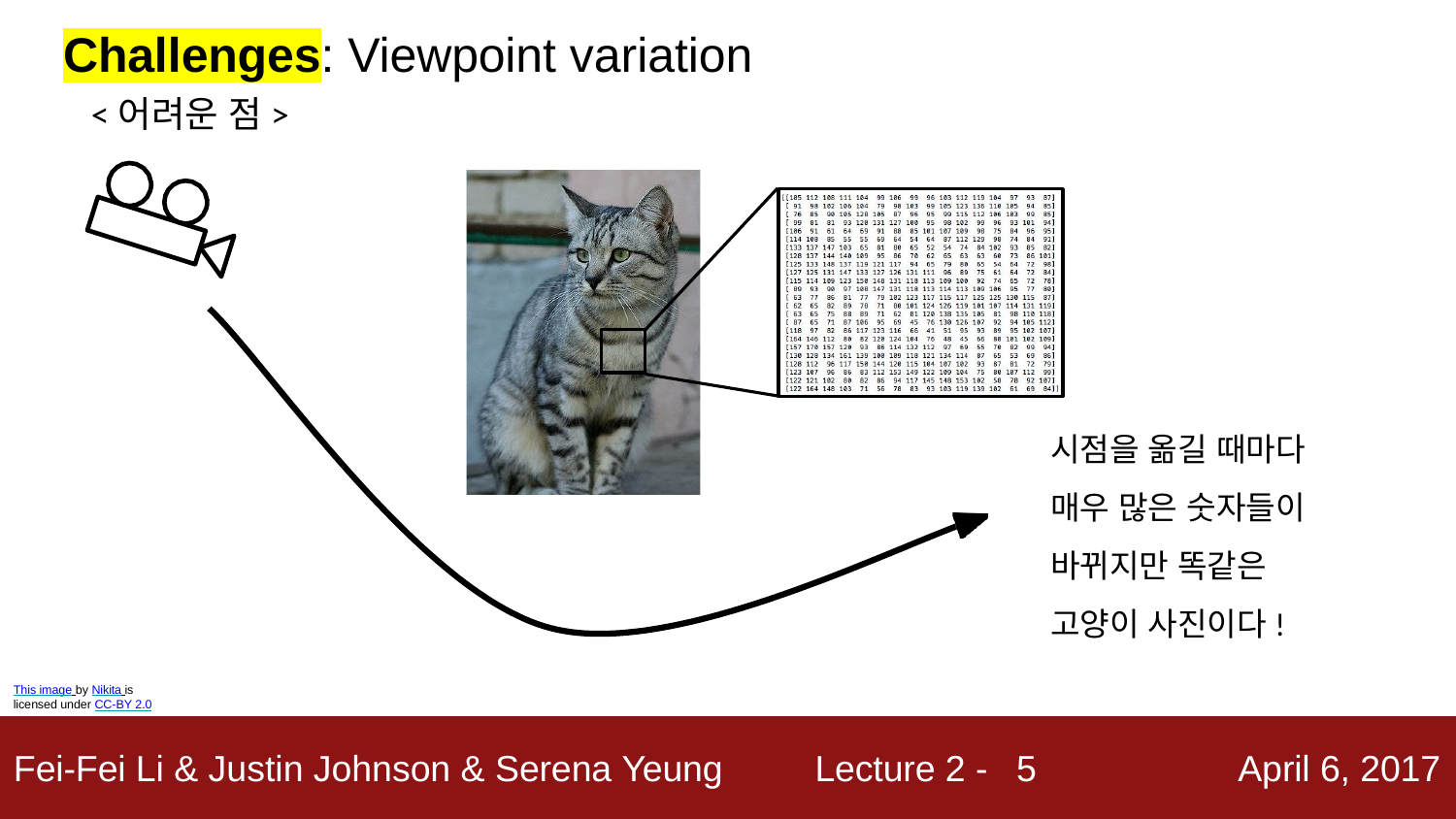

# Challenges: Viewpoint variation
<어려운 점>

시점을 옮길 때마다

매우 많은 숫자들이

바뀌지만 똑같은

고양이 사진이다!
This image by Nikita is  licensed under CC-BY 2.0
5
Fei-Fei Li & Justin Johnson & Serena Yeung
Lecture 2 -
April 6, 2017